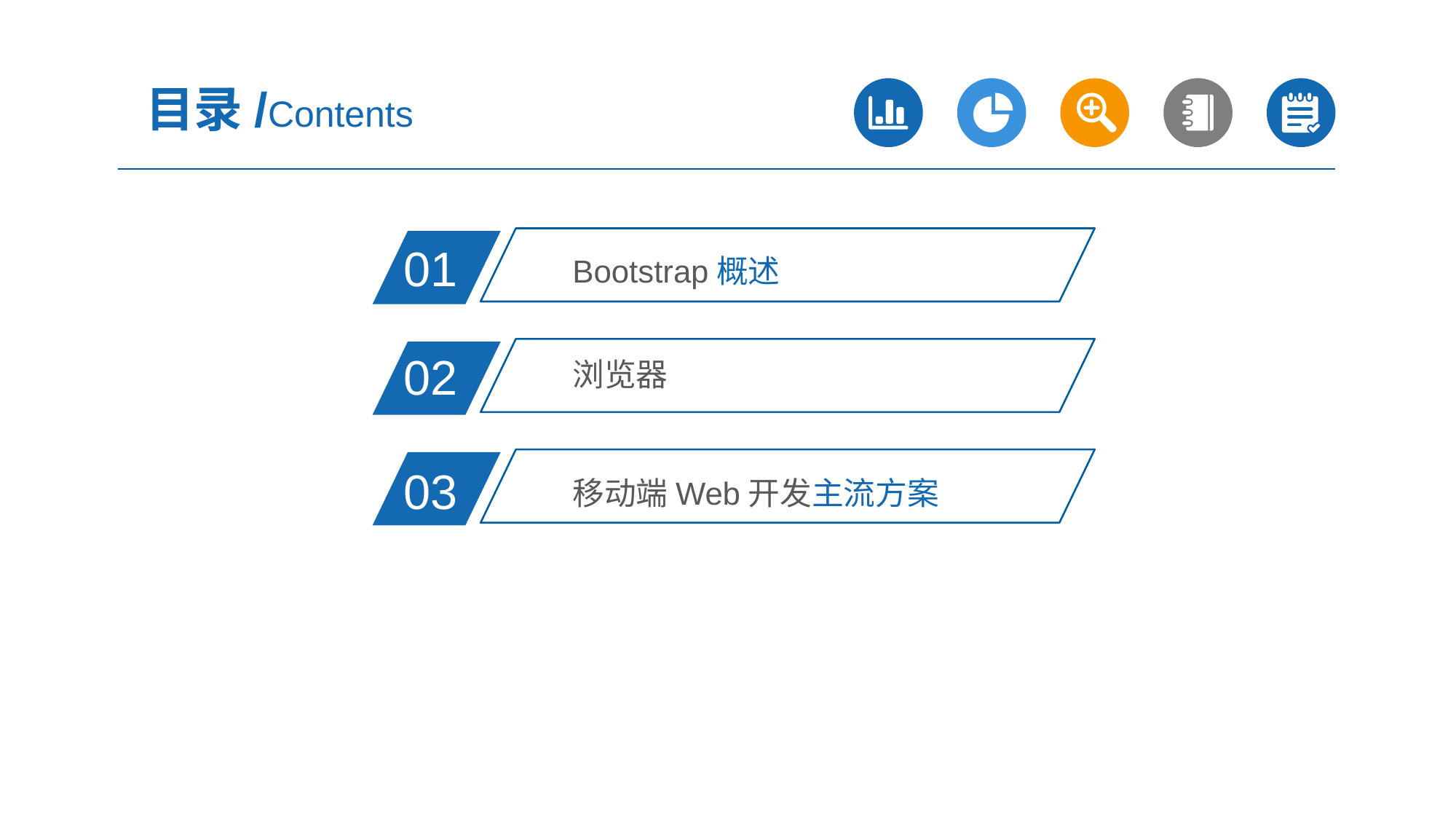

目录/Contents

Bootstrap概述

01

浏览器
02

03
移动端Web开发主流方案